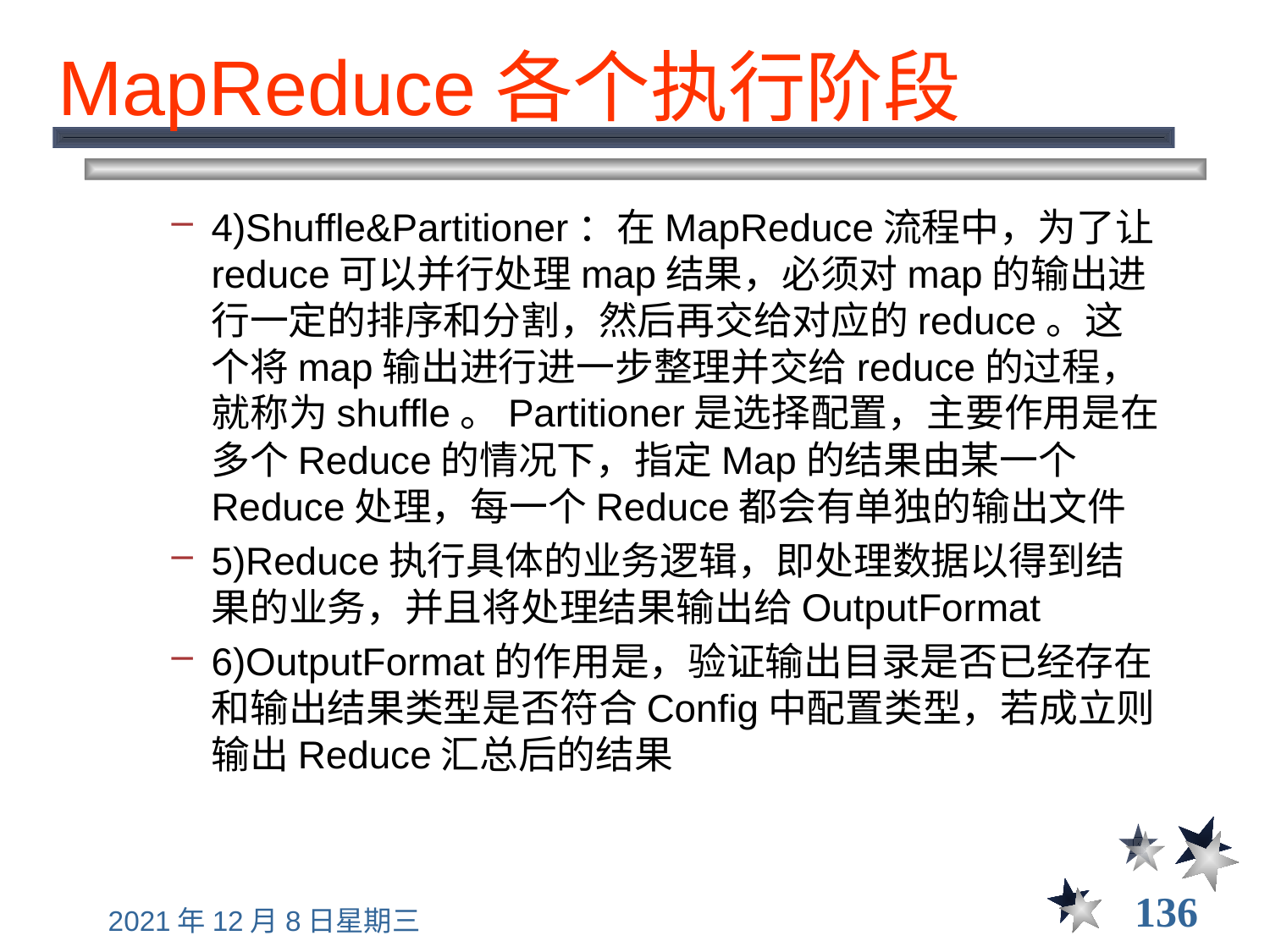

# MapReduce各个执行阶段
4)Shuffle&Partitioner：在MapReduce流程中，为了让reduce可以并行处理map结果，必须对map的输出进行一定的排序和分割，然后再交给对应的reduce。这个将map输出进行进一步整理并交给reduce的过程，就称为shuffle。Partitioner是选择配置，主要作用是在多个Reduce的情况下，指定Map的结果由某一个Reduce处理，每一个Reduce都会有单独的输出文件
5)Reduce执行具体的业务逻辑，即处理数据以得到结果的业务，并且将处理结果输出给OutputFormat
6)OutputFormat的作用是，验证输出目录是否已经存在和输出结果类型是否符合Config中配置类型，若成立则输出Reduce汇总后的结果

136
2021年12月8日星期三
大数据管理----前言